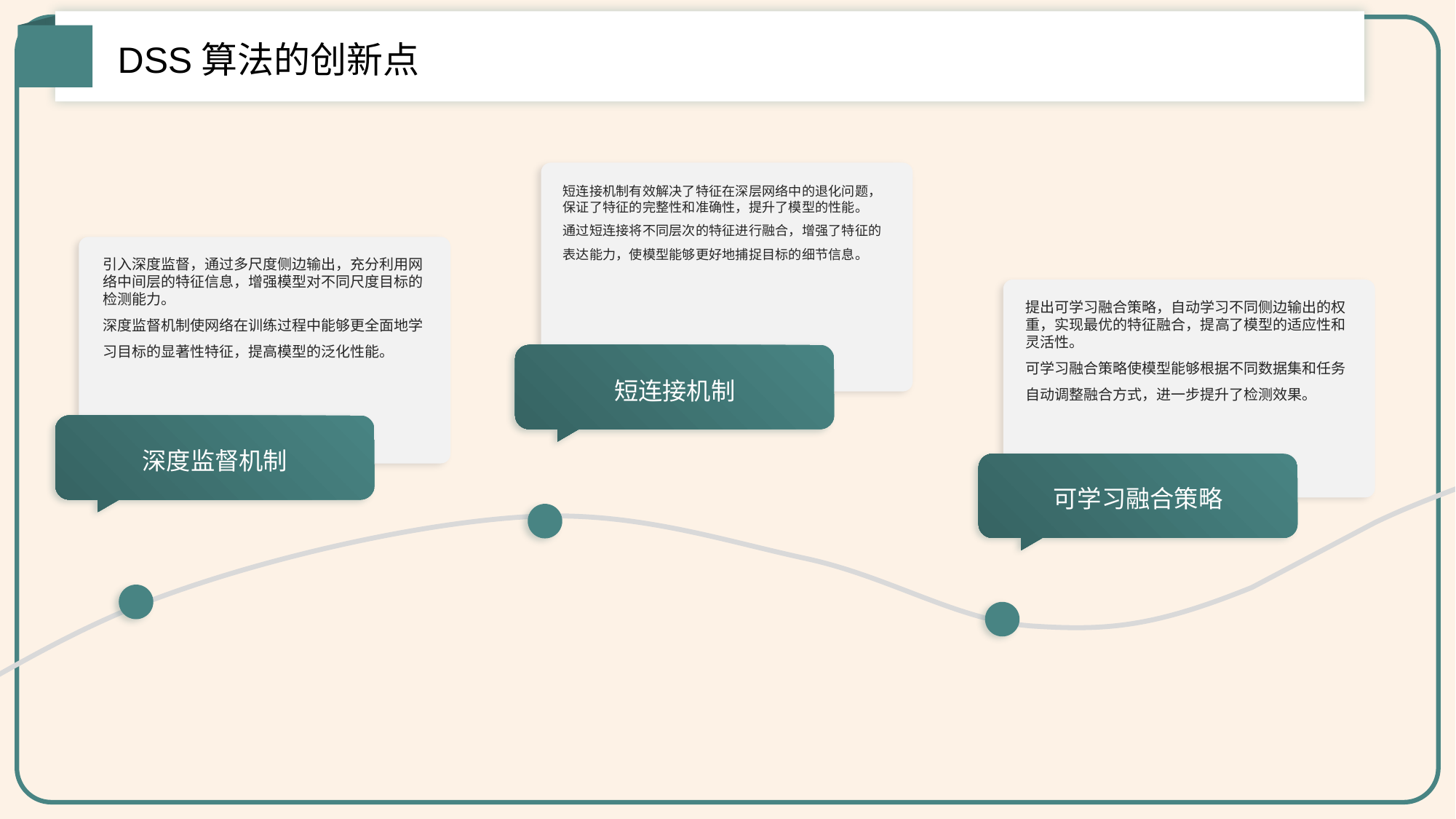

DSS算法的创新点

短连接机制有效解决了特征在深层网络中的退化问题，保证了特征的完整性和准确性，提升了模型的性能。
通过短连接将不同层次的特征进行融合，增强了特征的表达能力，使模型能够更好地捕捉目标的细节信息。

引入深度监督，通过多尺度侧边输出，充分利用网络中间层的特征信息，增强模型对不同尺度目标的检测能力。
深度监督机制使网络在训练过程中能够更全面地学习目标的显著性特征，提高模型的泛化性能。

提出可学习融合策略，自动学习不同侧边输出的权重，实现最优的特征融合，提高了模型的适应性和灵活性。
可学习融合策略使模型能够根据不同数据集和任务自动调整融合方式，进一步提升了检测效果。

短连接机制

深度监督机制
可学习融合策略